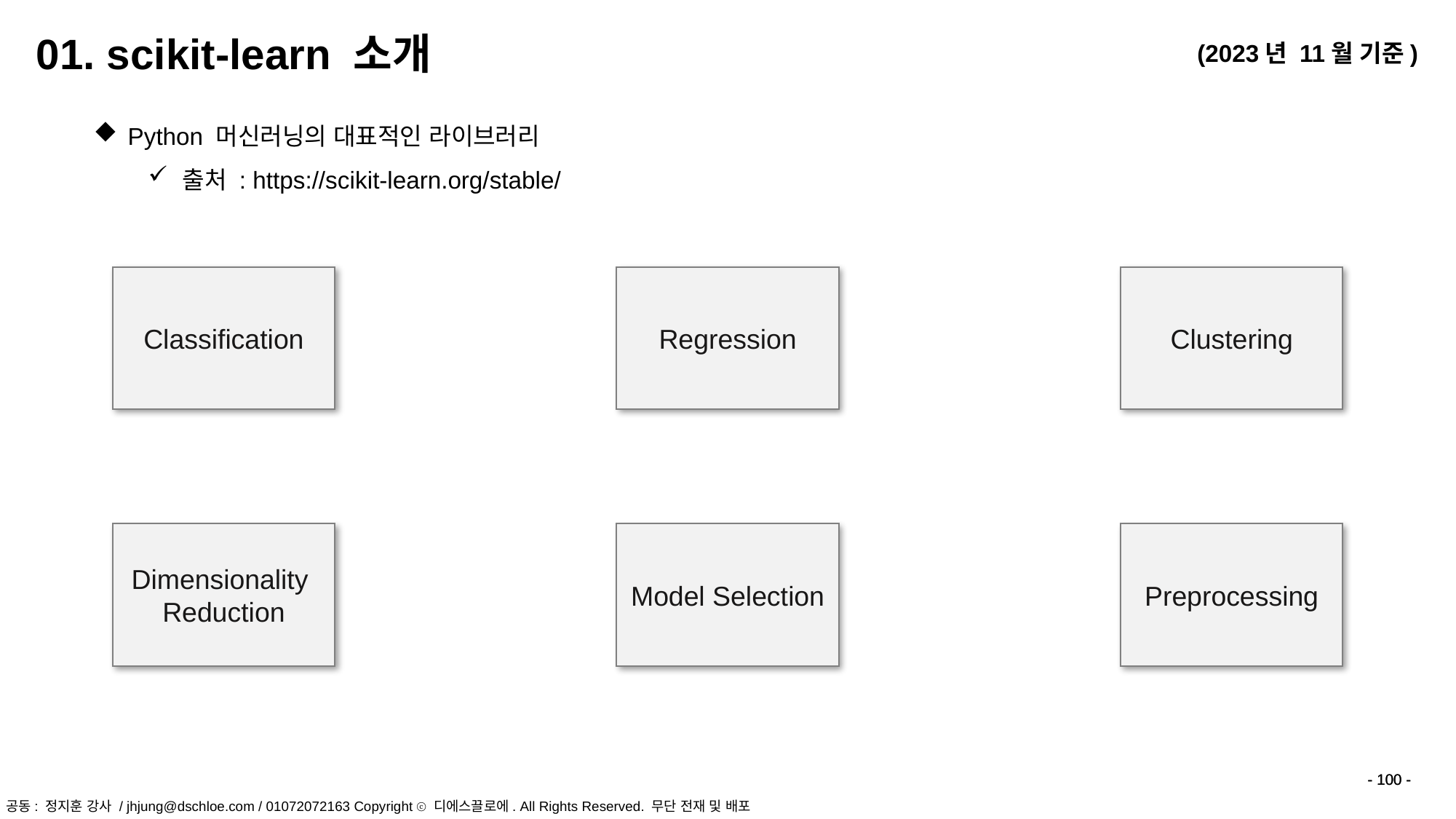

01. scikit-learn 소개
Python 머신러닝의 대표적인 라이브러리
출처 : https://scikit-learn.org/stable/
Classification
Regression
Clustering
Dimensionality
Reduction
Model Selection
Preprocessing
- 100 -